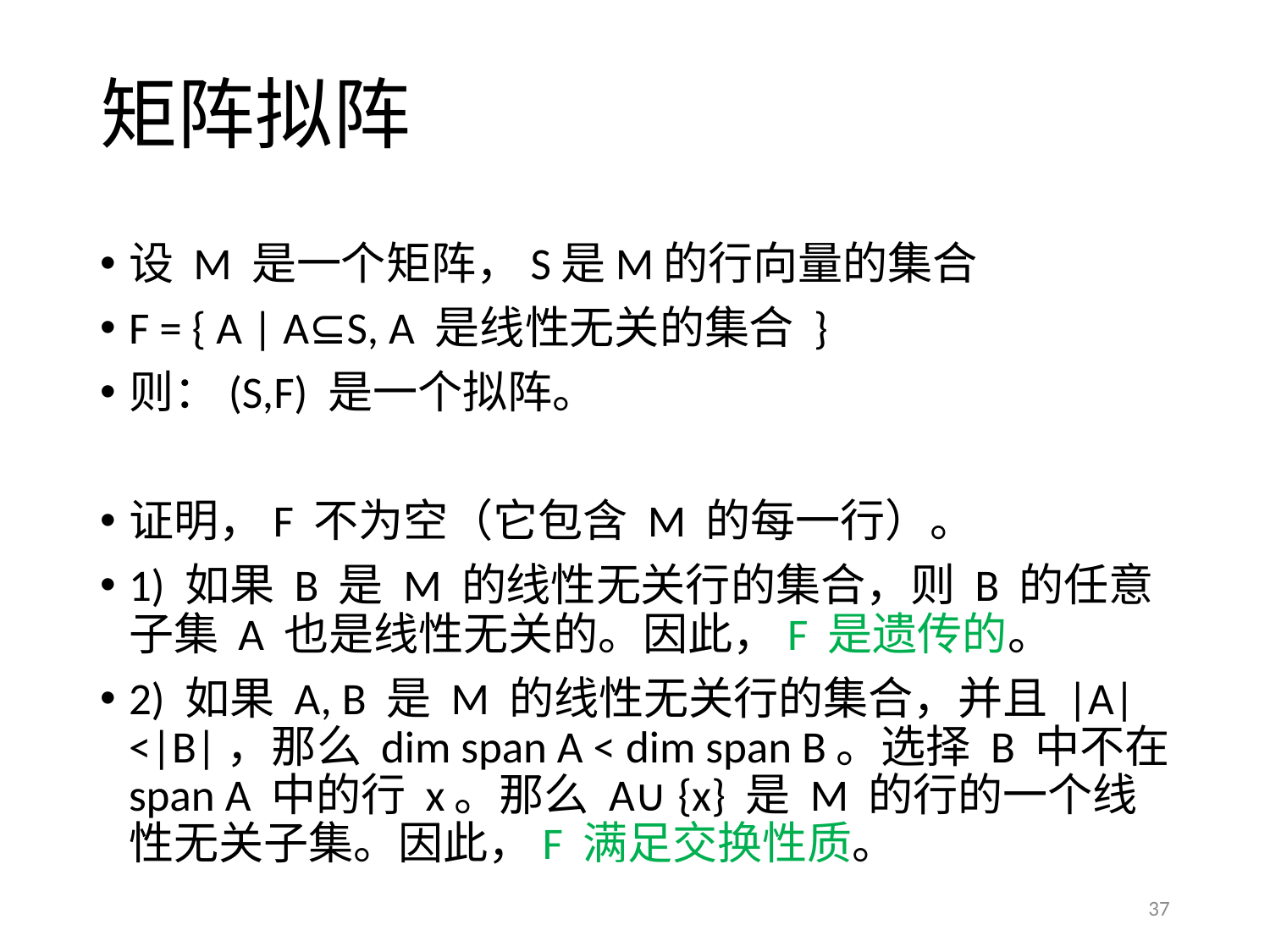

# 矩阵拟阵
设 M 是一个矩阵，S是M的行向量的集合
F = { A | A⊆S, A 是线性无关的集合 }
则：(S,F) 是一个拟阵。

证明，F 不为空（它包含 M 的每一行）。
1) 如果 B 是 M 的线性无关行的集合，则 B 的任意子集 A 也是线性无关的。因此，F 是遗传的。
2) 如果 A, B 是 M 的线性无关行的集合，并且 |A|<|B|，那么 dim span A < dim span B。选择 B 中不在 span A 中的行 x。那么 A∪ {x} 是 M 的行的一个线性无关子集。因此，F 满足交换性质。
37